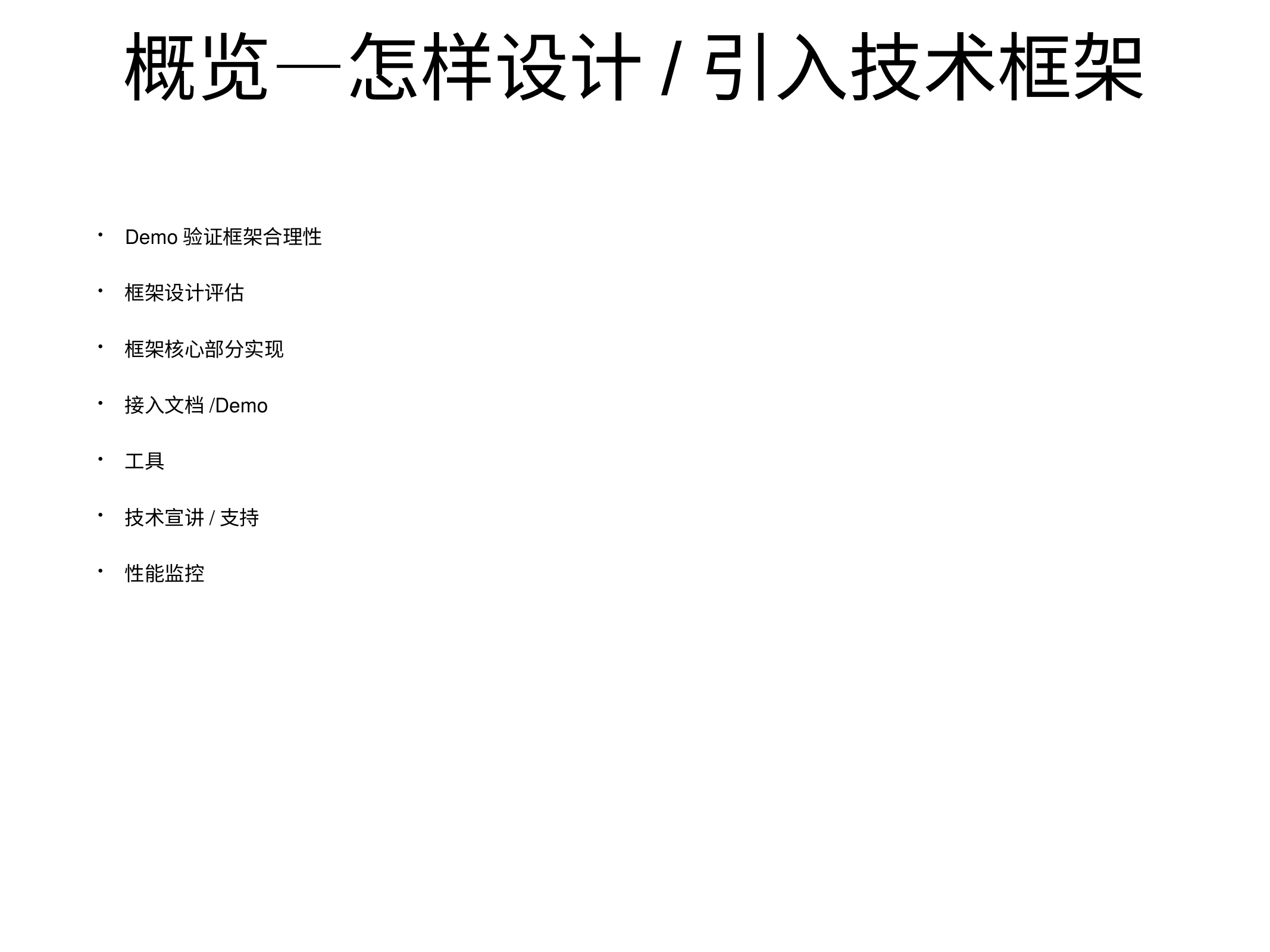

# 概览—怎样设计/引入技术框架
Demo验证框架合理性
框架设计评估
框架核心部分实现
接入文档/Demo
工具
技术宣讲/支持
性能监控